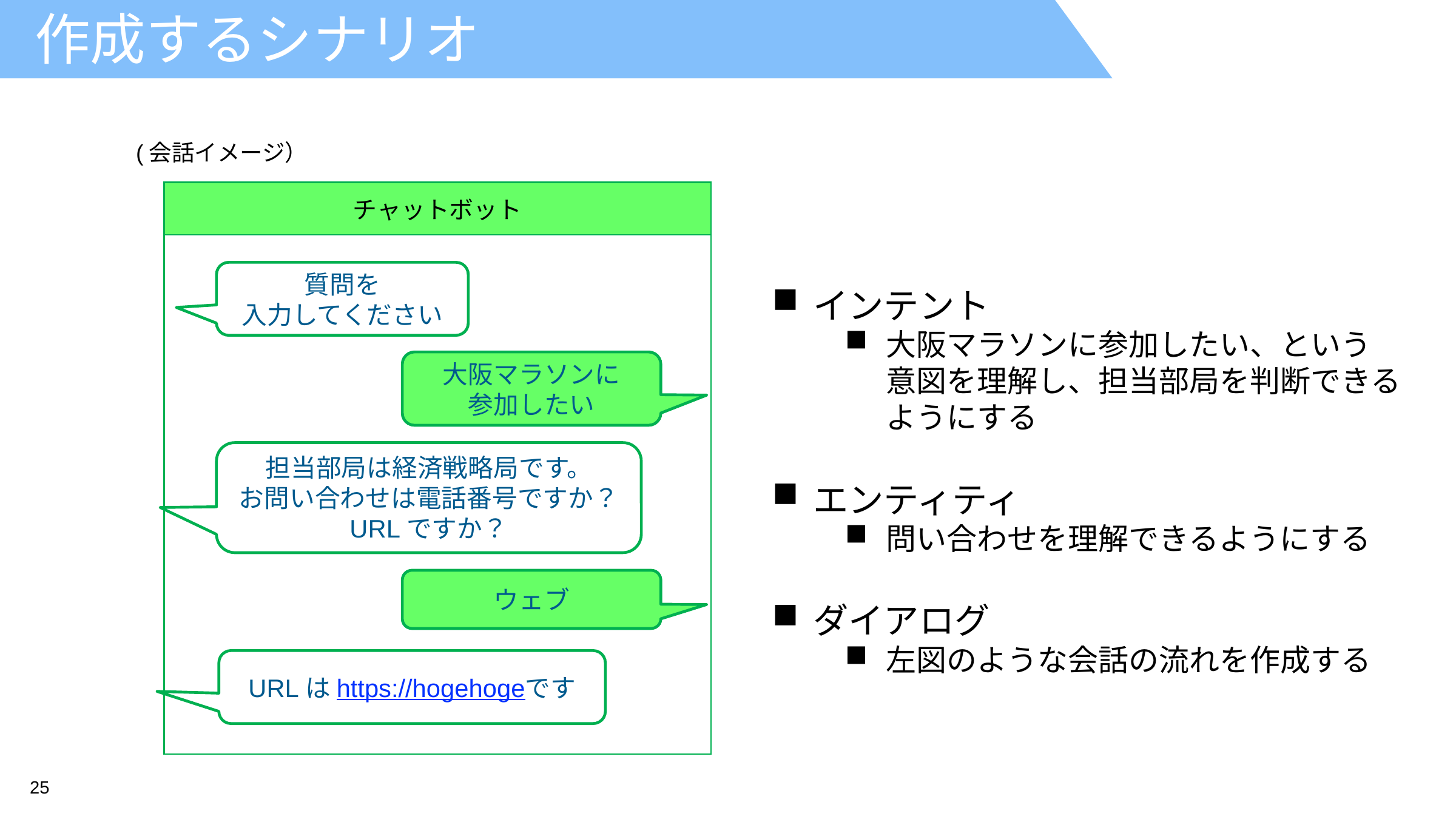

# 作成するシナリオ
(会話イメージ）

チャットボット
質問を
入力してください
インテント
大阪マラソンに参加したい、という
意図を理解し、担当部局を判断できるようにする

エンティティ
問い合わせを理解できるようにする

ダイアログ
左図のような会話の流れを作成する

大阪マラソンに
参加したい
担当部局は経済戦略局です。
お問い合わせは電話番号ですか？ URLですか？
ウェブ
URLはhttps://hogehogeです